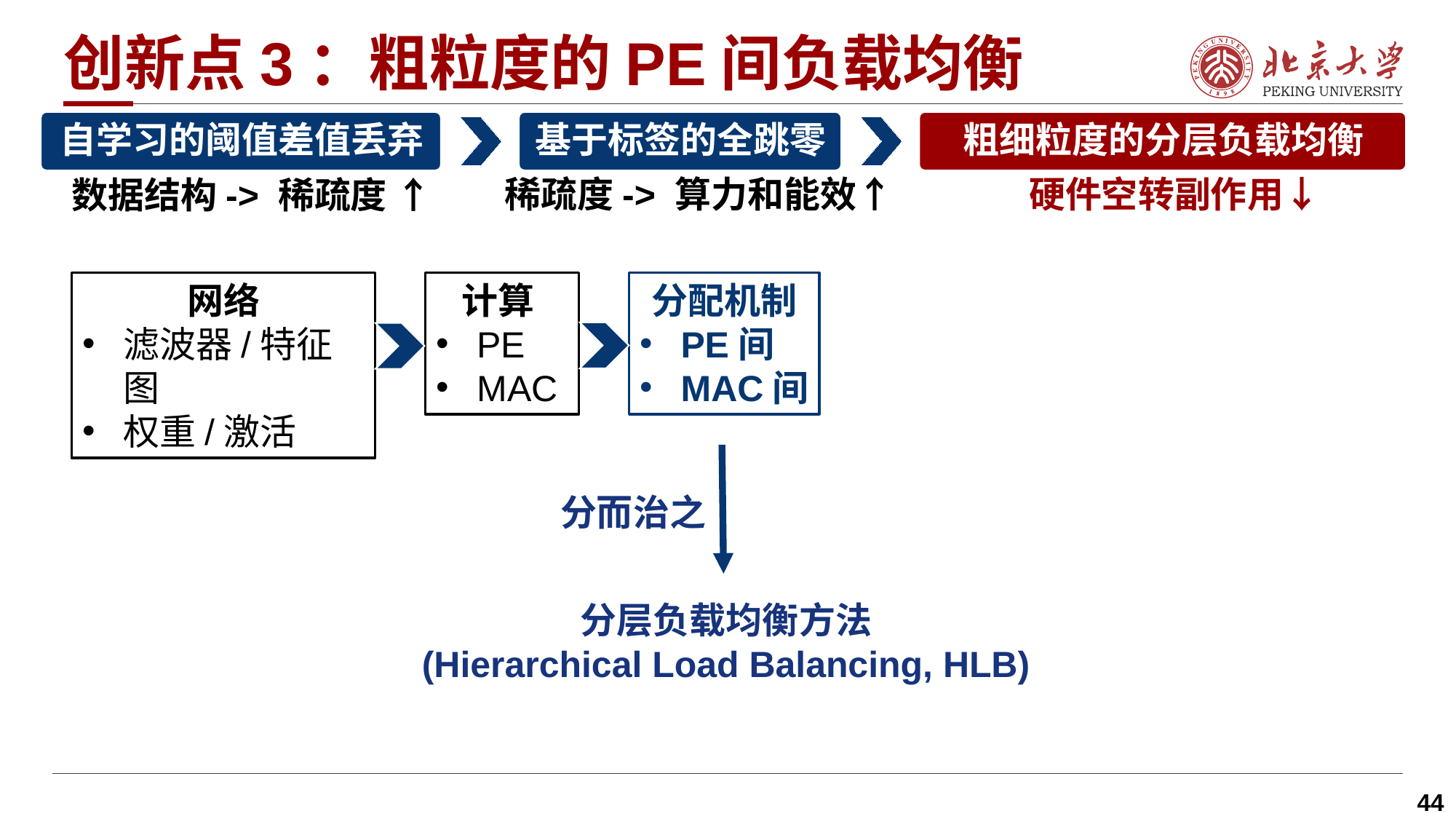

# 创新点3：粗粒度的PE间负载均衡

自学习的阈值差值丢弃

基于标签的全跳零

粗细粒度的分层负载均衡
硬件空转副作用↓
稀疏度-> 算力和能效↑
数据结构-> 稀疏度 ↑
网络
滤波器/特征图
权重/激活
计算
PE
MAC
分配机制
PE间
MAC间

分而治之
分层负载均衡方法
(Hierarchical Load Balancing, HLB)
44